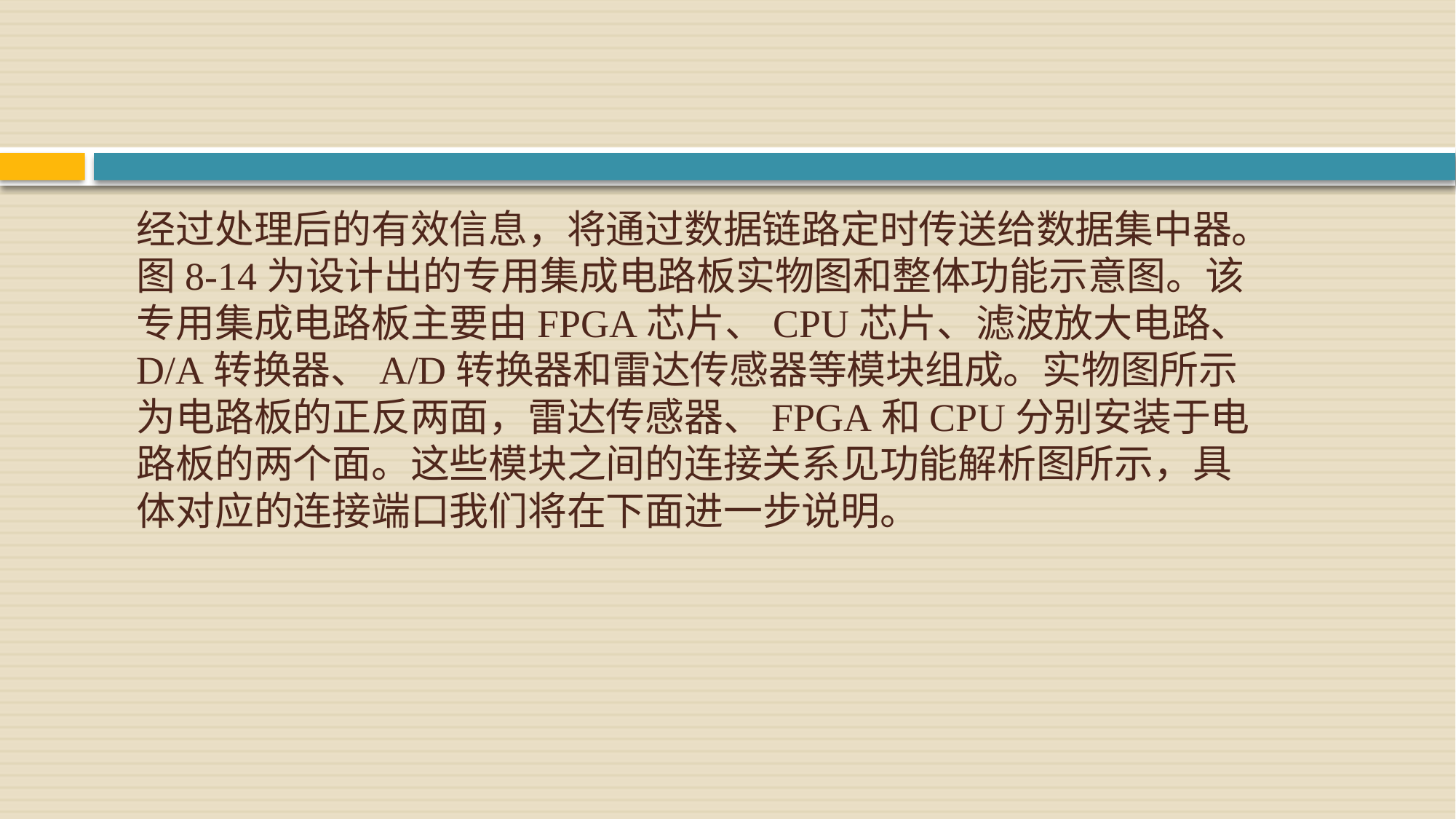

# 经过处理后的有效信息，将通过数据链路定时传送给数据集中器。
图8-14为设计出的专用集成电路板实物图和整体功能示意图。该专用集成电路板主要由FPGA芯片、CPU芯片、滤波放大电路、D/A转换器、A/D转换器和雷达传感器等模块组成。实物图所示为电路板的正反两面，雷达传感器、FPGA和CPU分别安装于电路板的两个面。这些模块之间的连接关系见功能解析图所示，具体对应的连接端口我们将在下面进一步说明。